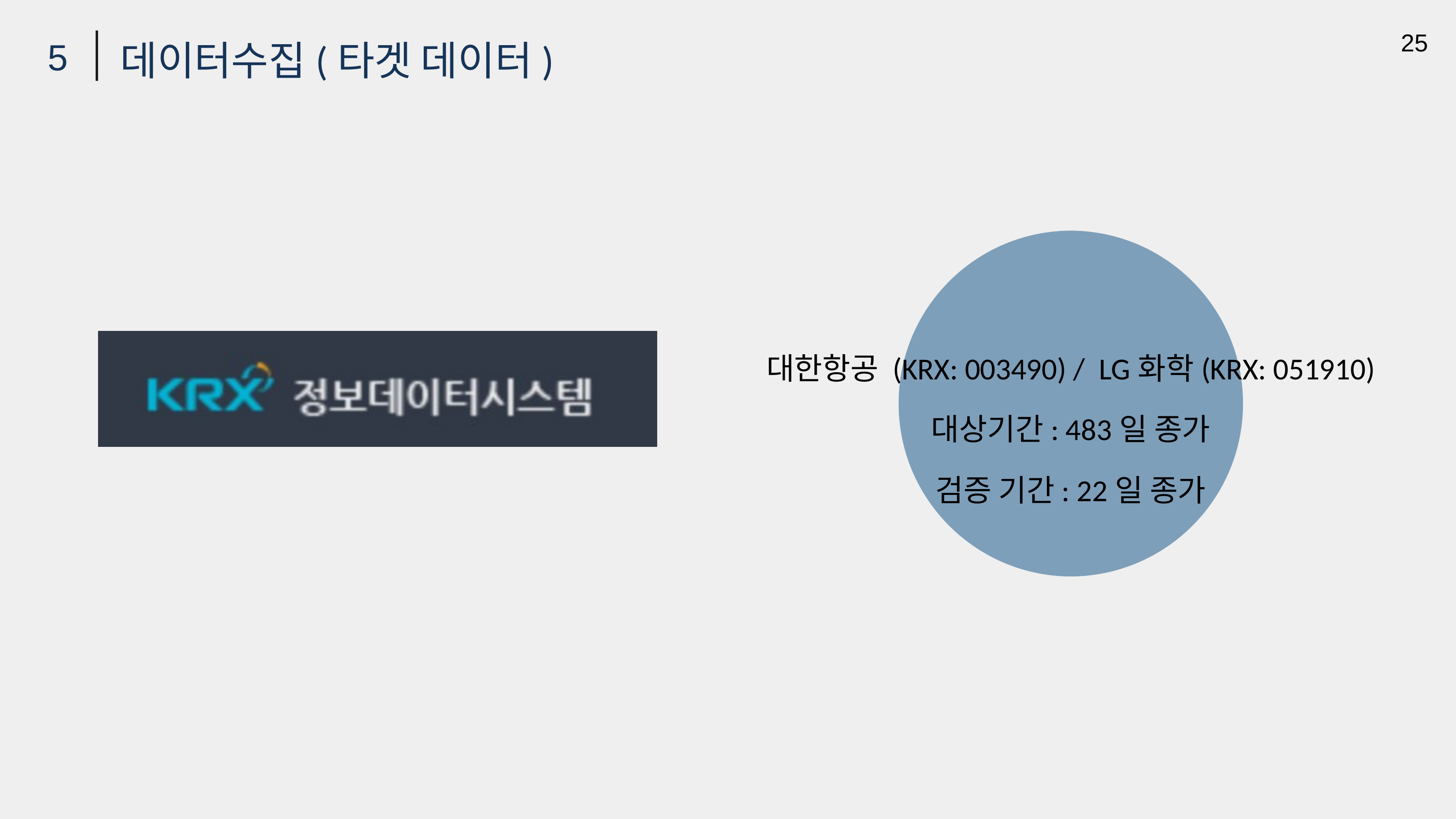

25
데이터수집(타겟 데이터)
5

대한항공 (KRX: 003490) /  LG화학(KRX: 051910)
대상기간: 483일 종가
검증 기간: 22일 종가